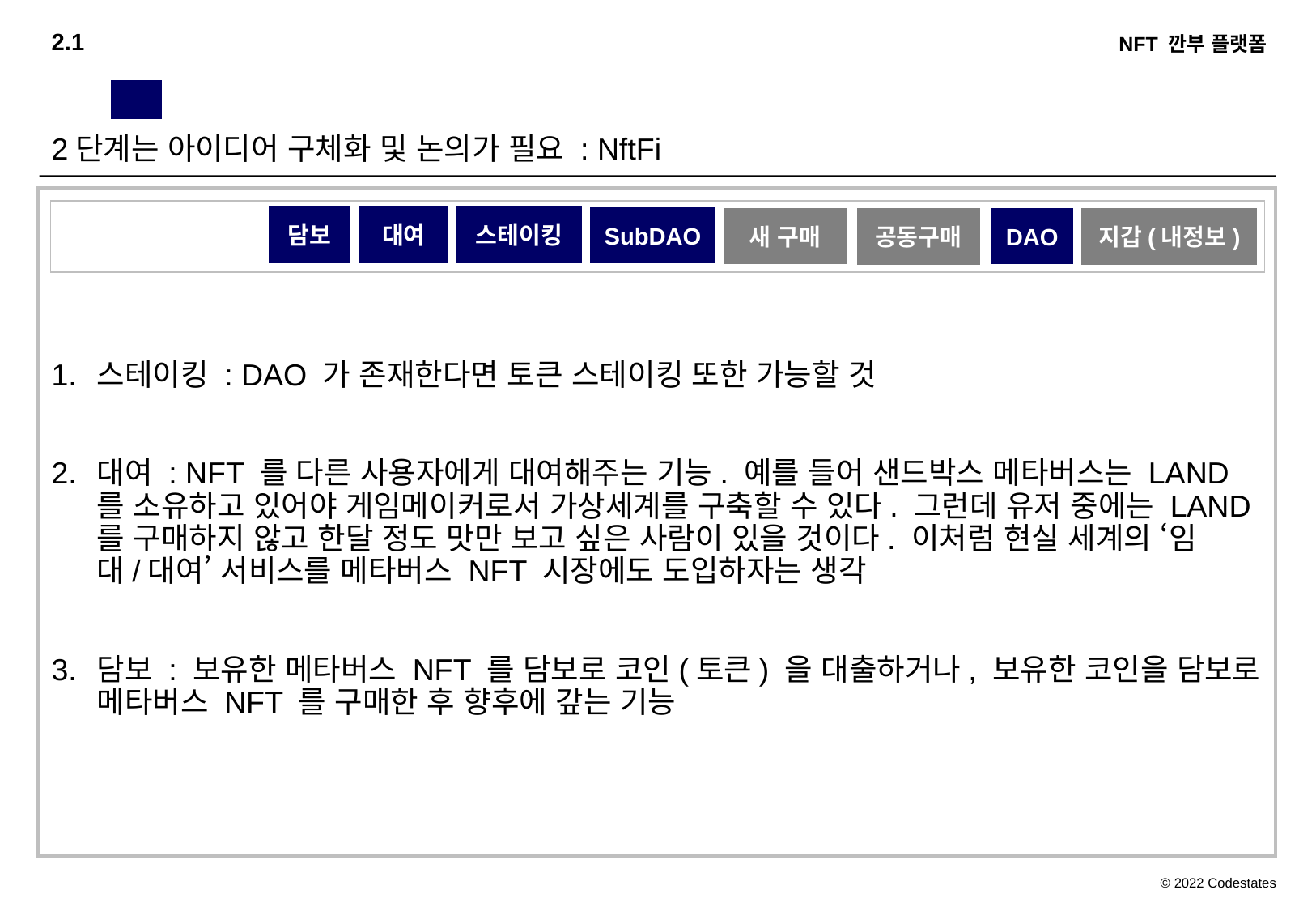

2.1

2단계는 아이디어 구체화 및 논의가 필요 : NftFi

담보
대여
스테이킹
SubDAO
DAO
새 구매
공동구매
지갑(내정보)
스테이킹 : DAO 가 존재한다면 토큰 스테이킹 또한 가능할 것

대여 : NFT 를 다른 사용자에게 대여해주는 기능. 예를 들어 샌드박스 메타버스는 LAND 를 소유하고 있어야 게임메이커로서 가상세계를 구축할 수 있다. 그런데 유저 중에는 LAND 를 구매하지 않고 한달 정도 맛만 보고 싶은 사람이 있을 것이다. 이처럼 현실 세계의 ‘임대/대여’ 서비스를 메타버스 NFT 시장에도 도입하자는 생각

담보 : 보유한 메타버스 NFT 를 담보로 코인(토큰) 을 대출하거나, 보유한 코인을 담보로 메타버스 NFT 를 구매한 후 향후에 갚는 기능